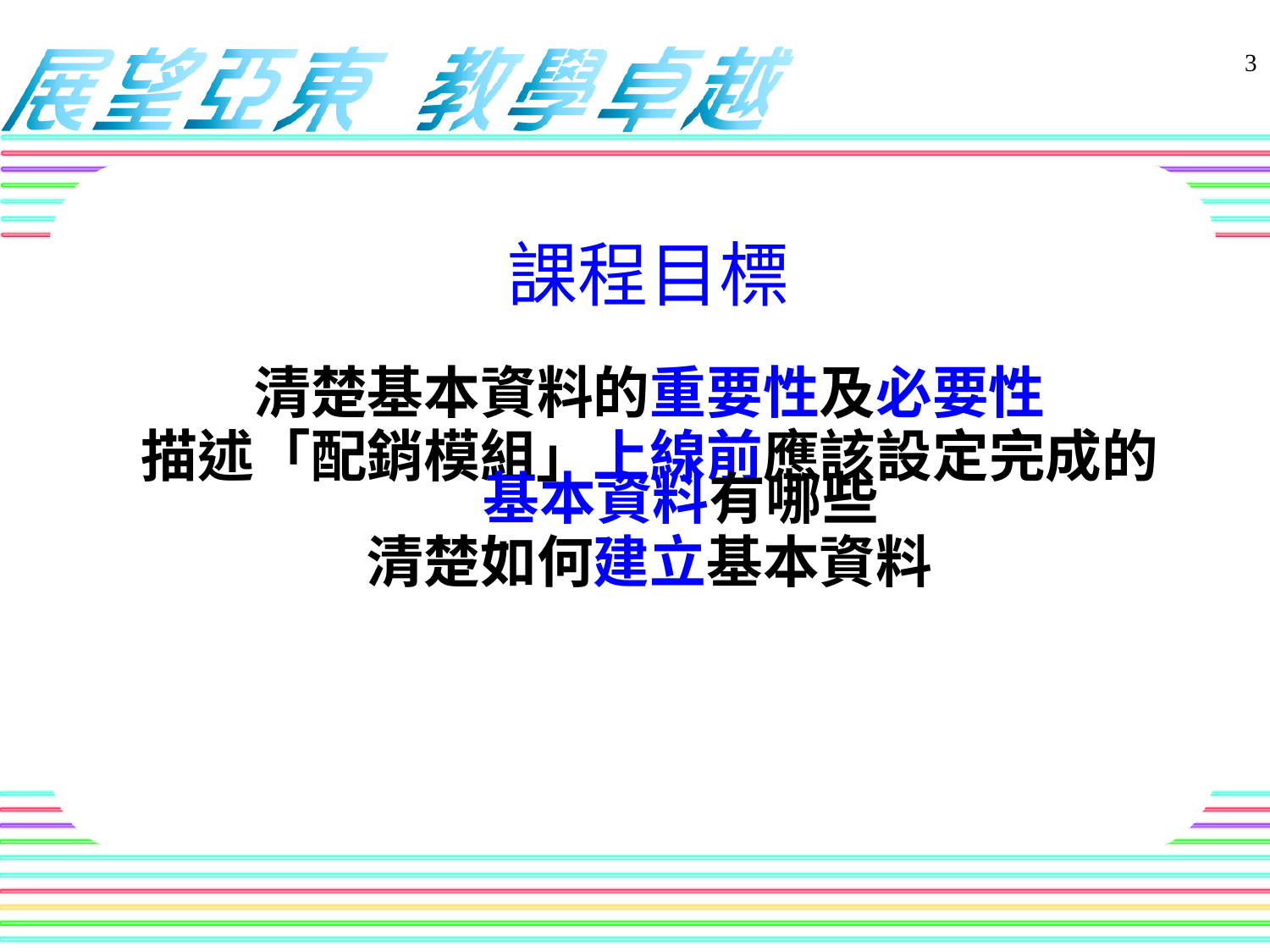

3
課程目標
清楚基本資料的重要性及必要性
描述「配銷模組」上線前應該設定完成的基本資料有哪些
清楚如何建立基本資料